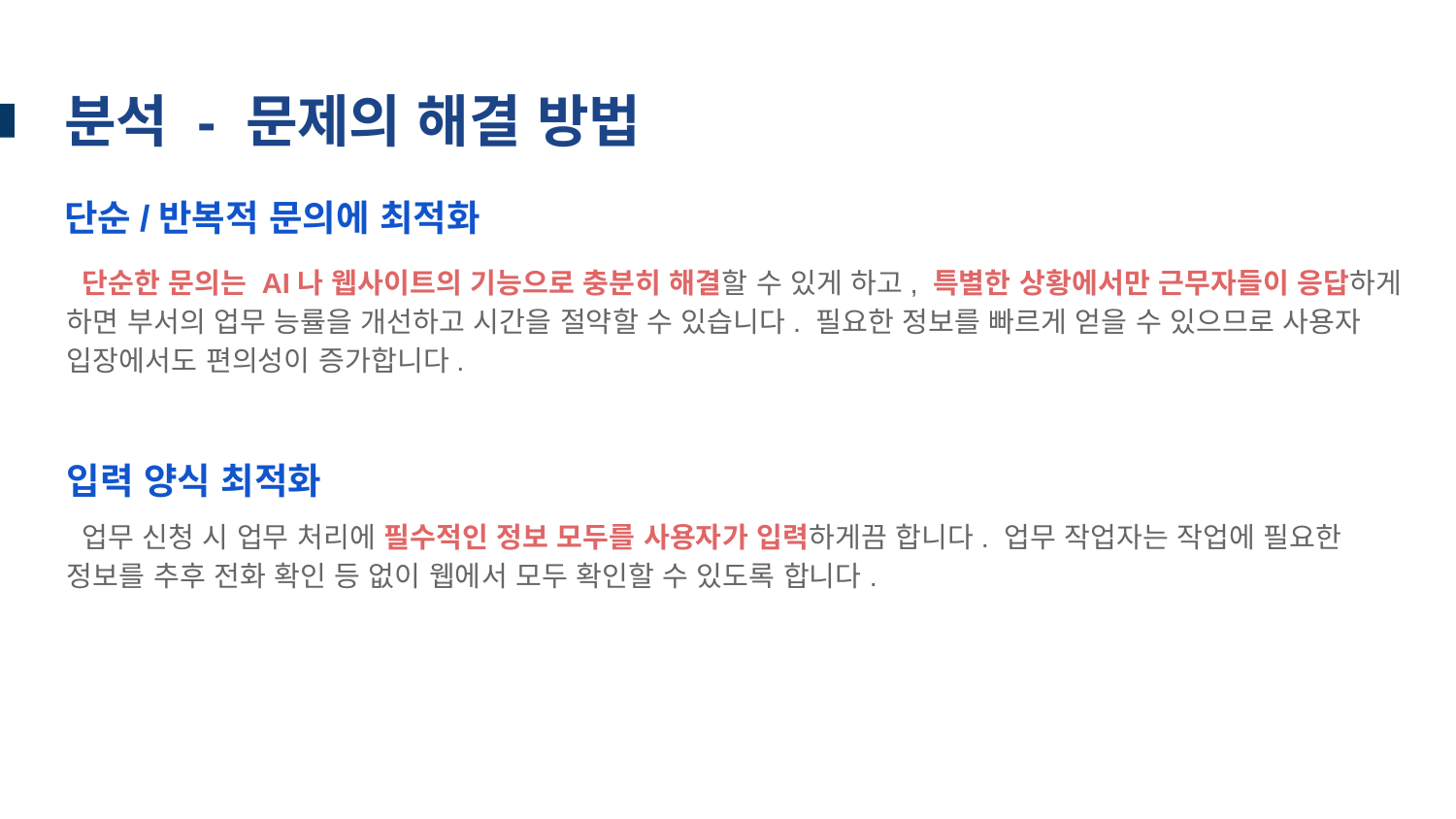

# 분석 - 문제의 해결 방법
단순/반복적 문의에 최적화
 단순한 문의는 AI나 웹사이트의 기능으로 충분히 해결할 수 있게 하고, 특별한 상황에서만 근무자들이 응답하게 하면 부서의 업무 능률을 개선하고 시간을 절약할 수 있습니다. 필요한 정보를 빠르게 얻을 수 있으므로 사용자 입장에서도 편의성이 증가합니다.

입력 양식 최적화
 업무 신청 시 업무 처리에 필수적인 정보 모두를 사용자가 입력하게끔 합니다. 업무 작업자는 작업에 필요한 정보를 추후 전화 확인 등 없이 웹에서 모두 확인할 수 있도록 합니다.